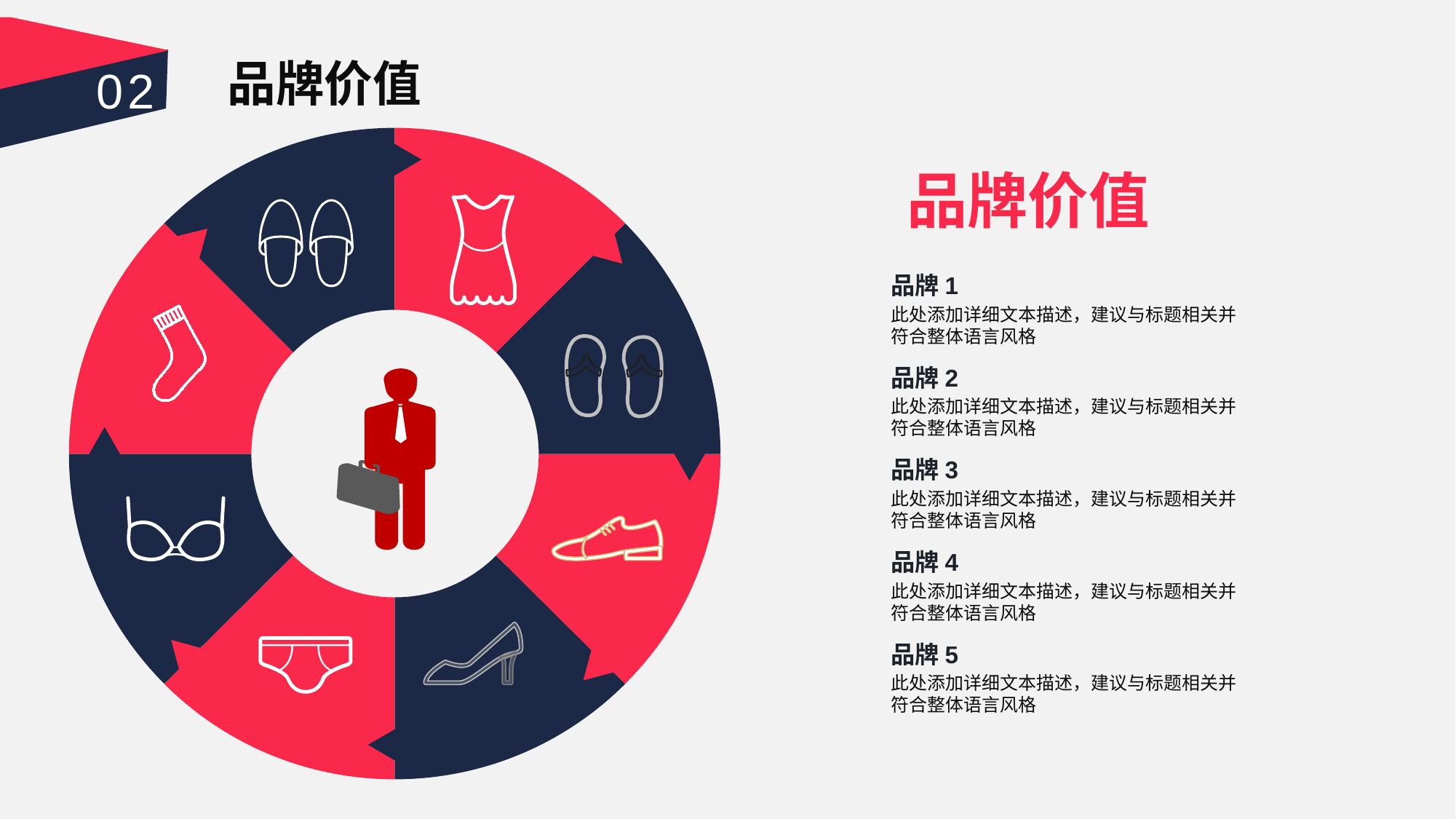

02
品牌价值

品牌价值
品牌1
此处添加详细文本描述，建议与标题相关并符合整体语言风格
品牌2
此处添加详细文本描述，建议与标题相关并符合整体语言风格
品牌3
此处添加详细文本描述，建议与标题相关并符合整体语言风格
品牌4
此处添加详细文本描述，建议与标题相关并符合整体语言风格
品牌5
此处添加详细文本描述，建议与标题相关并符合整体语言风格
延迟付